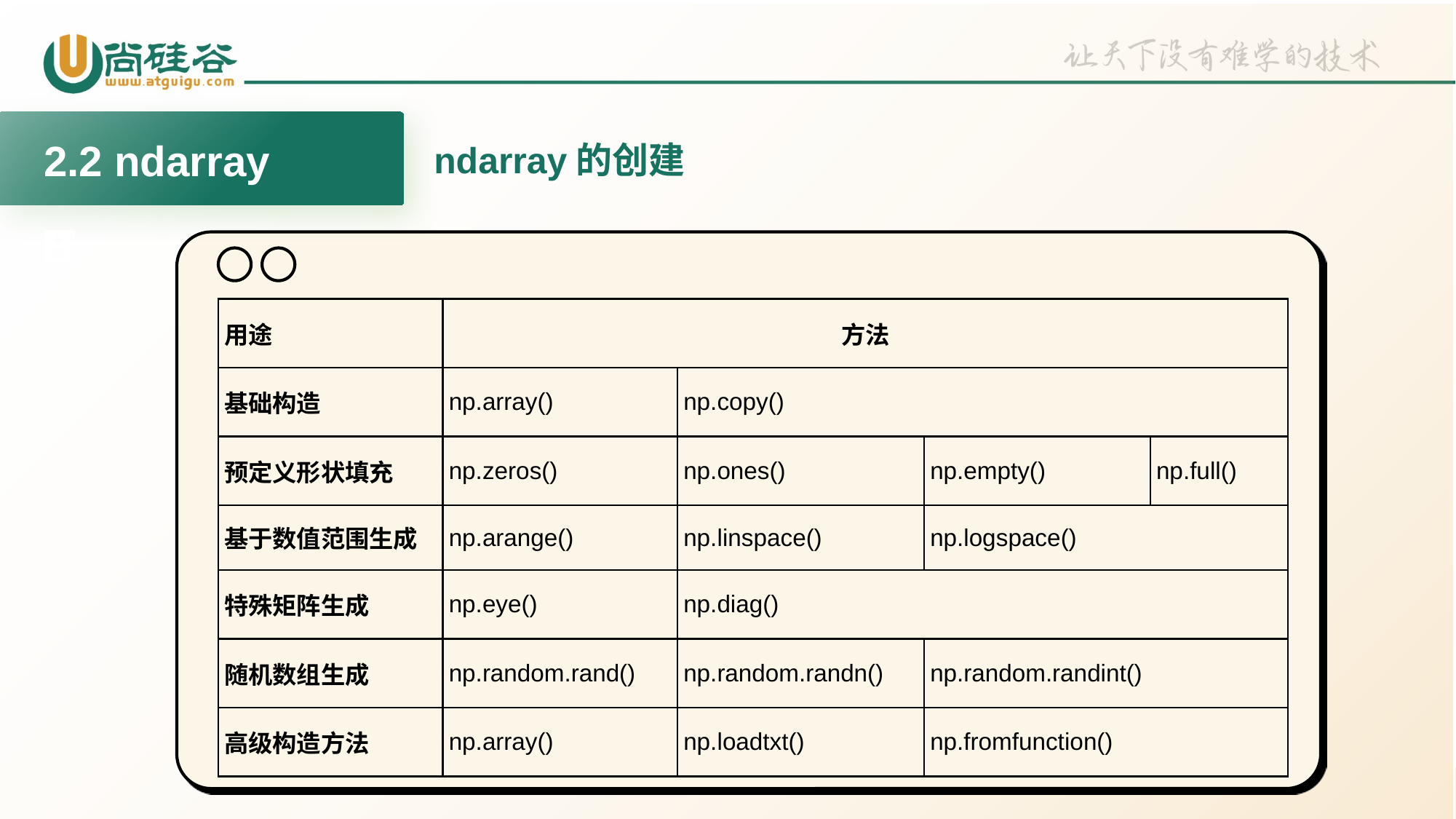

2.2 ndarray

ndarray的创建

| 用途 | 方法 |  |  |  |
| --- | --- | --- | --- | --- |
| 基础构造 | np.array() | np.copy() |  |  |
| 预定义形状填充 | np.zeros() | np.ones() | np.empty() | np.full() |
| 基于数值范围生成 | np.arange() | np.linspace() | np.logspace() |  |
| 特殊矩阵生成 | np.eye() | np.diag() |  |  |
| 随机数组生成 | np.random.rand() | np.random.randn() | np.random.randint() |  |
| 高级构造方法 | np.array() | np.loadtxt() | np.fromfunction() |  |